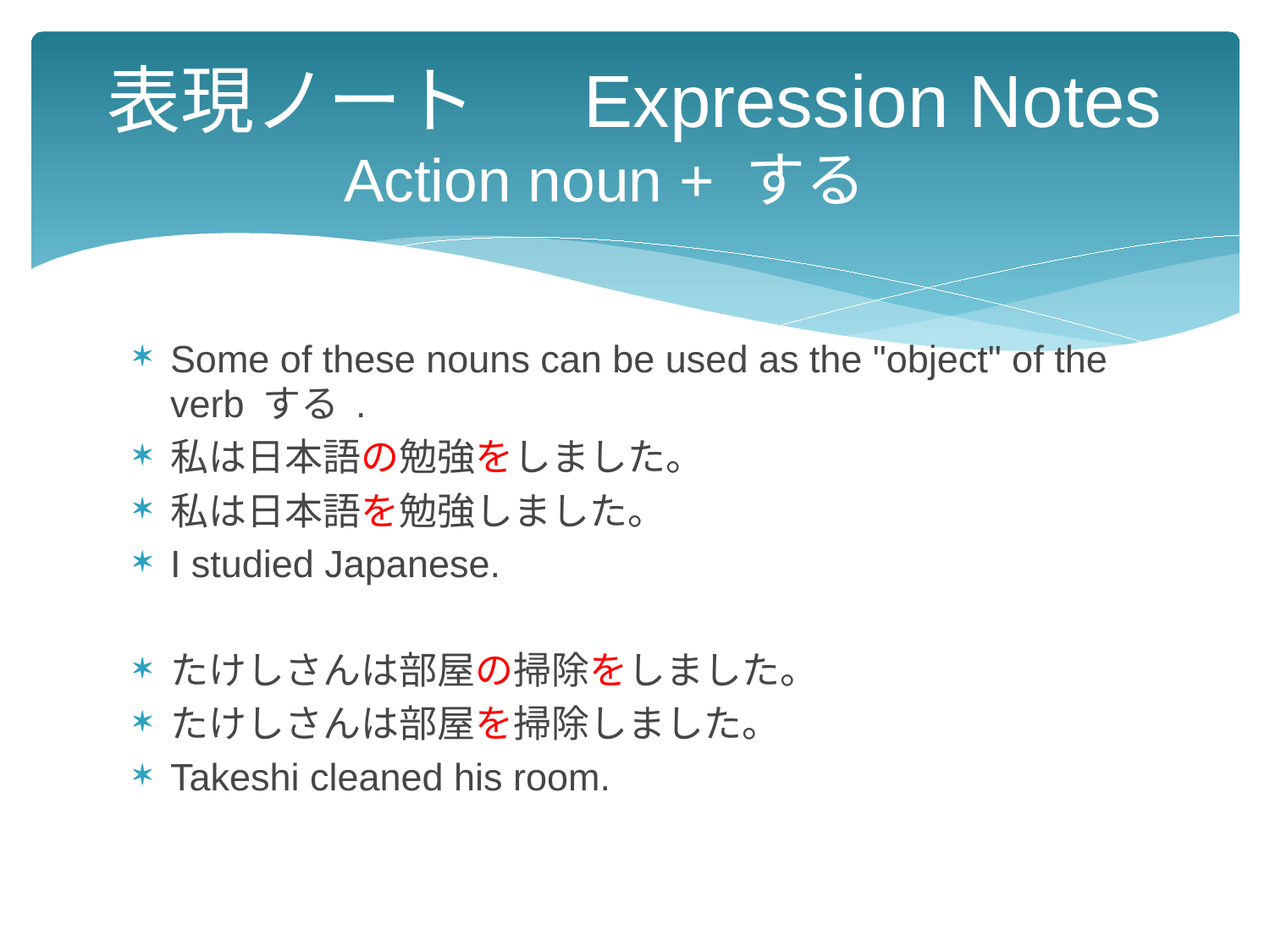

# 表現ノート　 Expression Notes Action noun + する
Some of these nouns can be used as the "object" of the verb する .
私は日本語の勉強をしました。
私は日本語を勉強しました。
I studied Japanese.

たけしさんは部屋の掃除をしました。
たけしさんは部屋を掃除しました。
Takeshi cleaned his room.